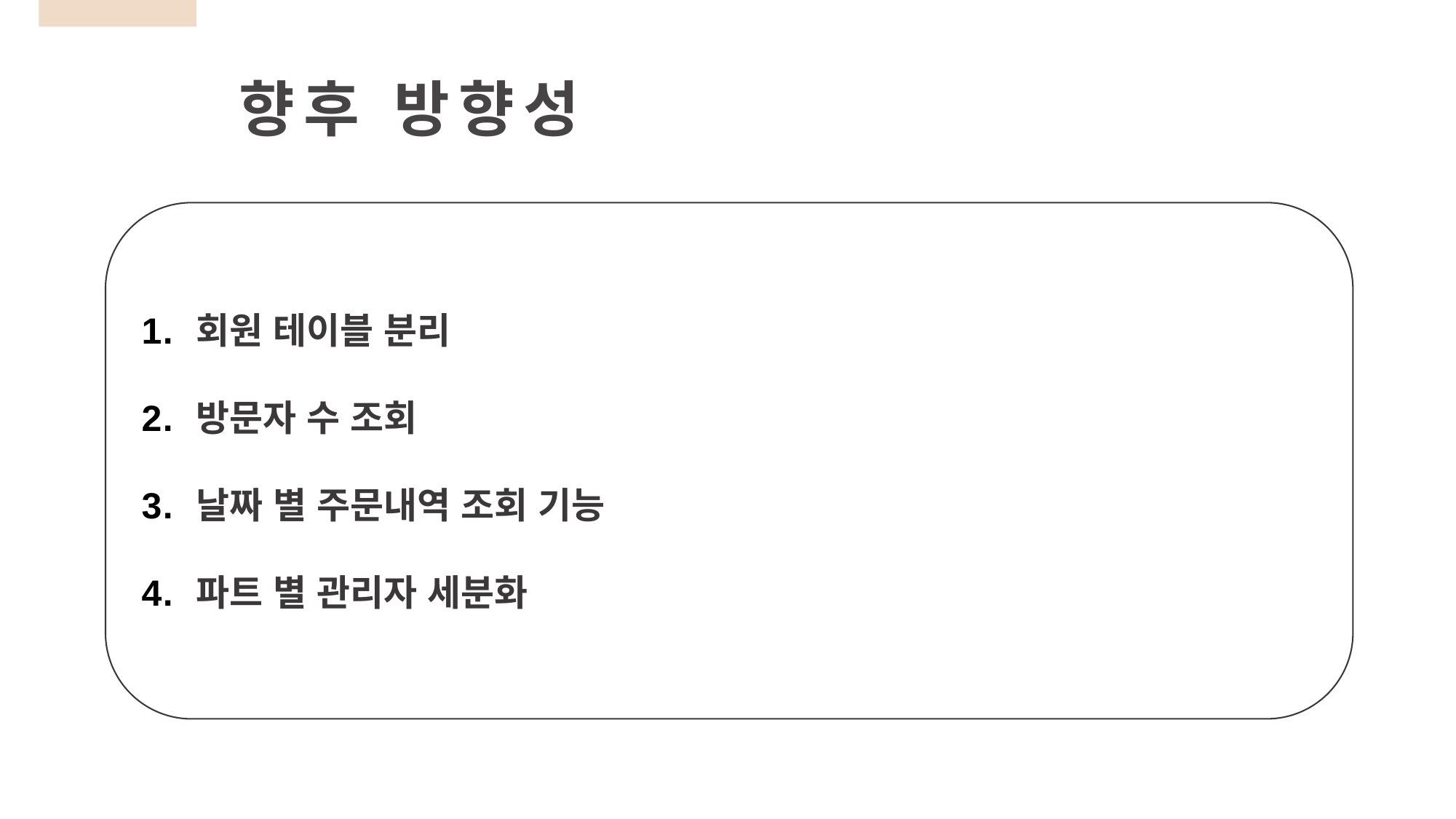

향후 방향성

회원 테이블 분리

방문자 수 조회

날짜 별 주문내역 조회 기능

파트 별 관리자 세분화